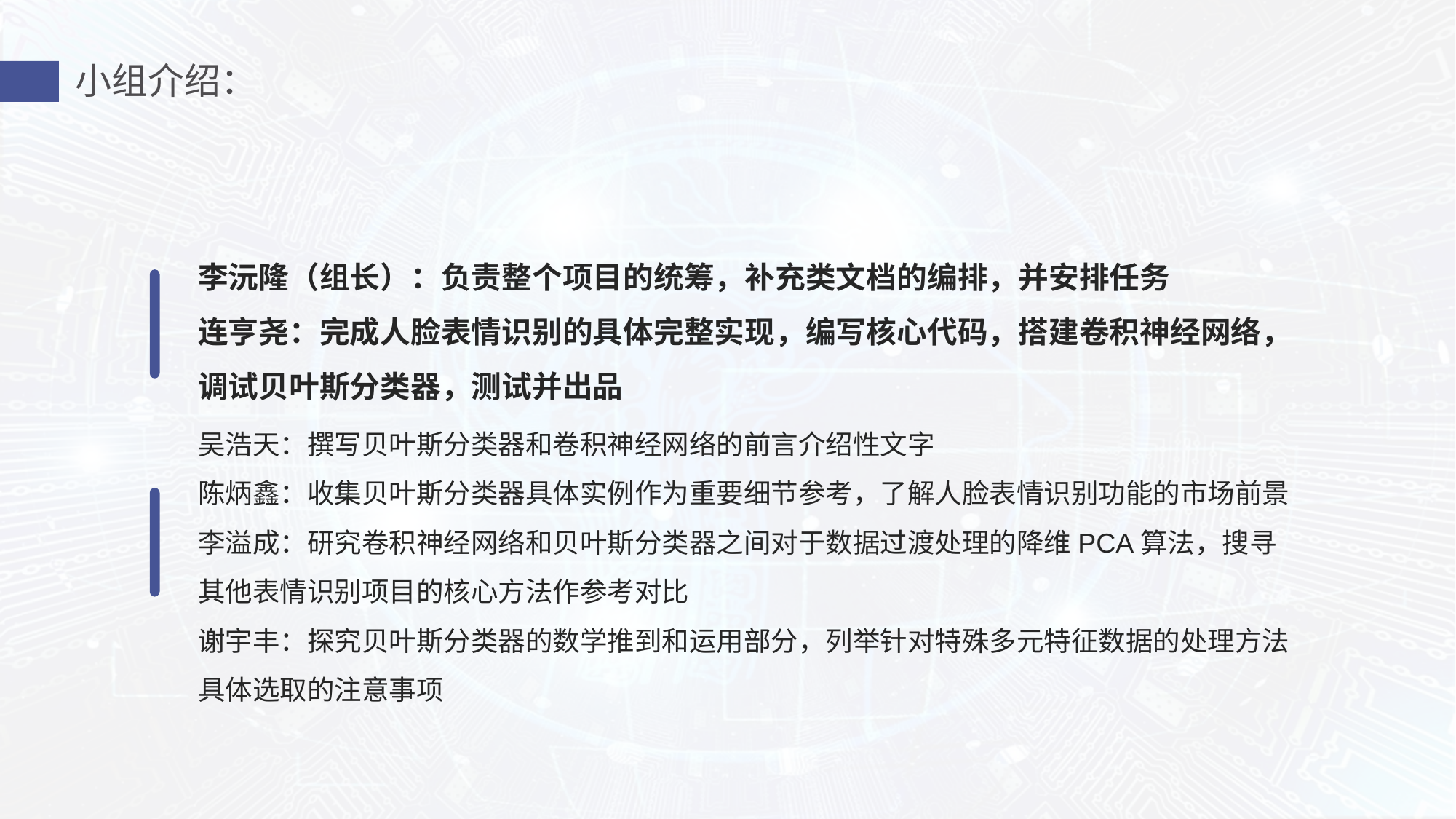

小组介绍：

李沅隆（组长）：负责整个项目的统筹，补充类文档的编排，并安排任务
连亨尧：完成人脸表情识别的具体完整实现，编写核心代码，搭建卷积神经网络，调试贝叶斯分类器，测试并出品

吴浩天：撰写贝叶斯分类器和卷积神经网络的前言介绍性文字
陈炳鑫：收集贝叶斯分类器具体实例作为重要细节参考，了解人脸表情识别功能的市场前景李溢成：研究卷积神经网络和贝叶斯分类器之间对于数据过渡处理的降维PCA算法，搜寻其他表情识别项目的核心方法作参考对比
谢宇丰：探究贝叶斯分类器的数学推到和运用部分，列举针对特殊多元特征数据的处理方法具体选取的注意事项